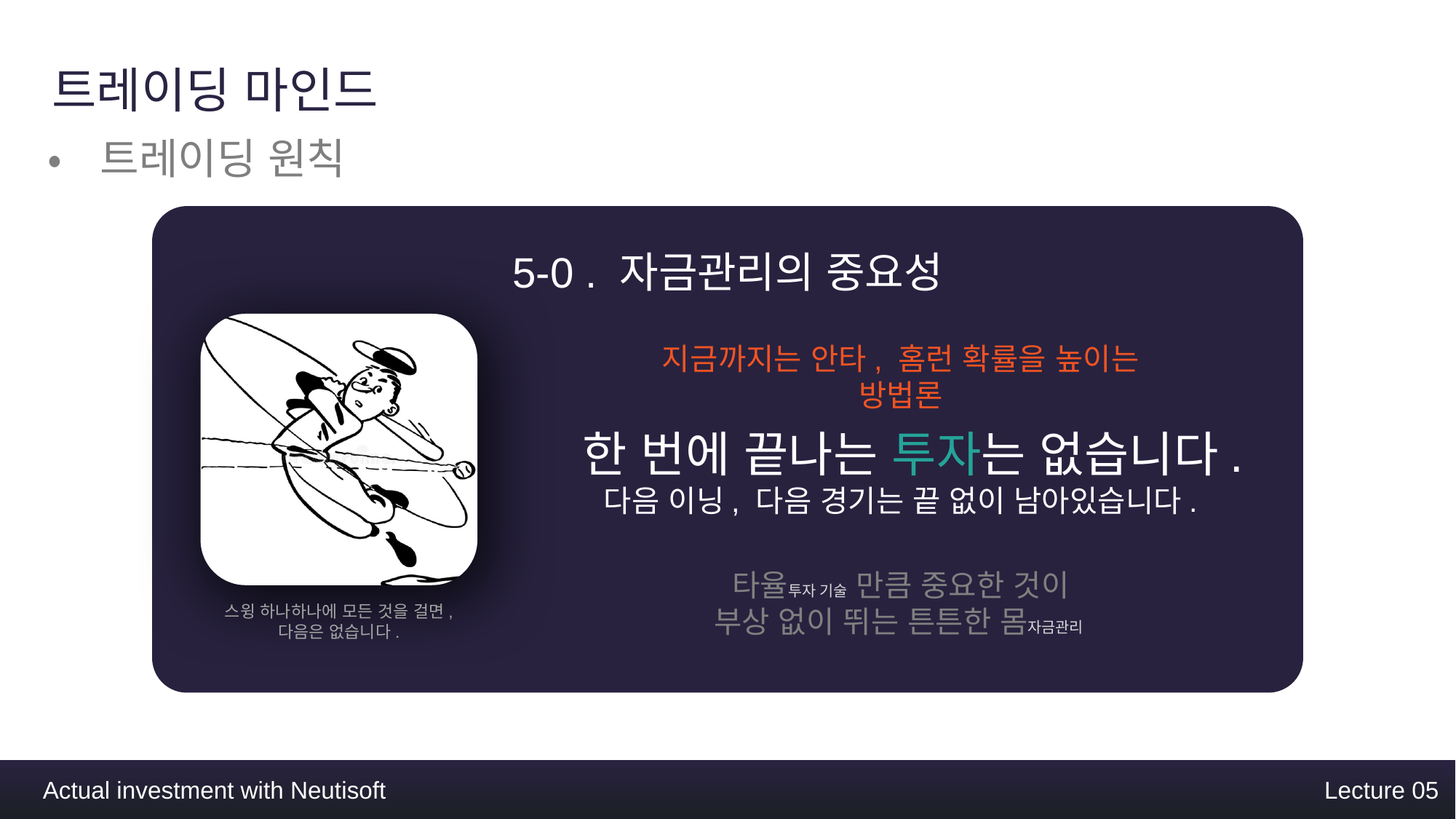

트레이딩 마인드
•트레이딩 원칙

5-0 . 자금관리의 중요성

지금까지는 안타, 홈런 확률을 높이는 방법론
한 번에 끝나는 투자는 없습니다.
다음 이닝, 다음 경기는 끝 없이 남아있습니다.
타율투자 기술 만큼 중요한 것이
부상 없이 뛰는 튼튼한 몸자금관리
스윙 하나하나에 모든 것을 걸면,
다음은 없습니다.

Actual investment with Neutisoft
Lecture 05